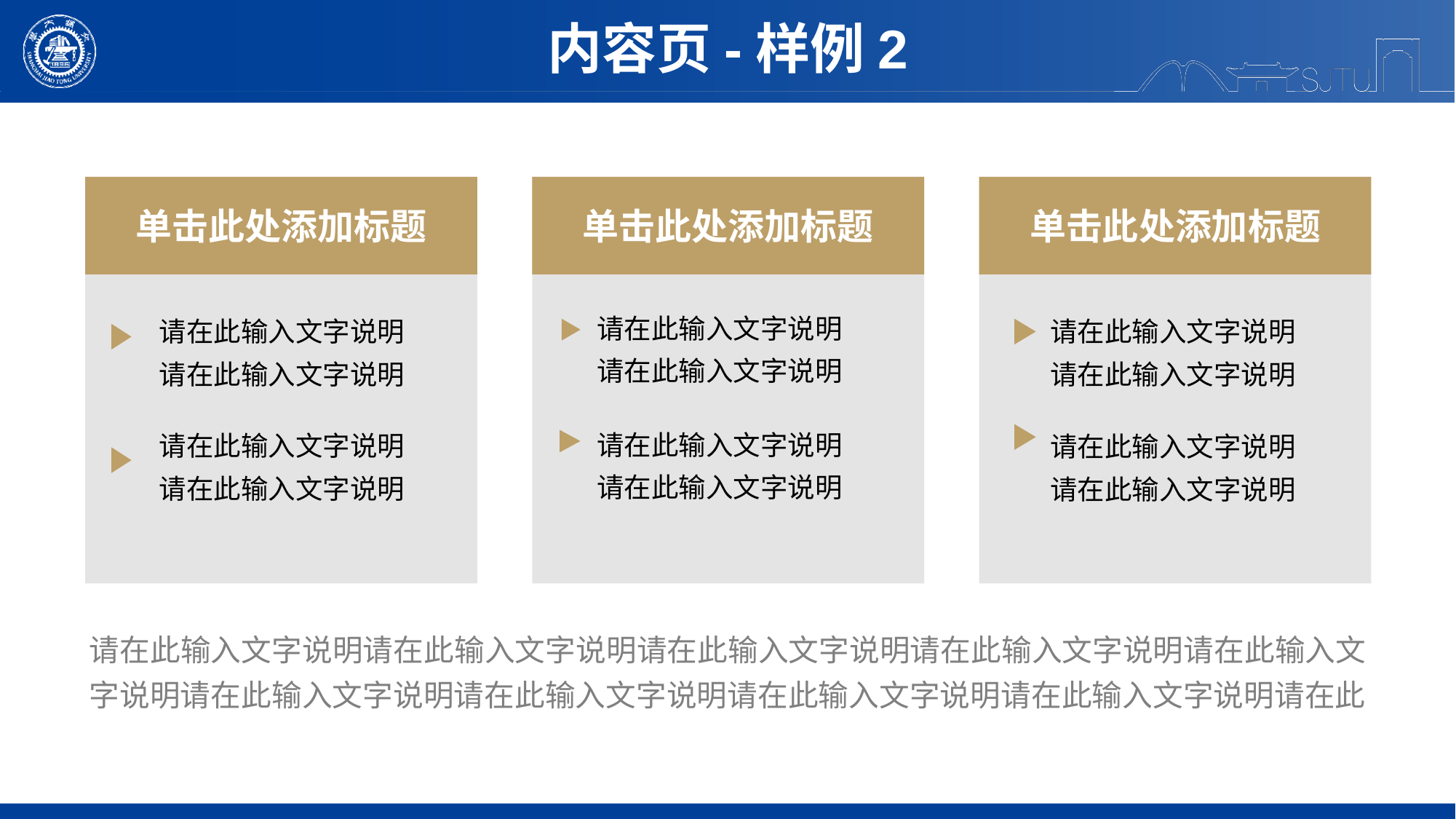

内容页-样例2
单击此处添加标题

单击此处添加标题

单击此处添加标题
请在此输入文字说明
请在此输入文字说明
请在此输入文字说明
请在此输入文字说明
请在此输入文字说明
请在此输入文字说明

请在此输入文字说明
请在此输入文字说明
请在此输入文字说明
请在此输入文字说明
请在此输入文字说明
请在此输入文字说明

请在此输入文字说明请在此输入文字说明请在此输入文字说明请在此输入文字说明请在此输入文字说明请在此输入文字说明请在此输入文字说明请在此输入文字说明请在此输入文字说明请在此